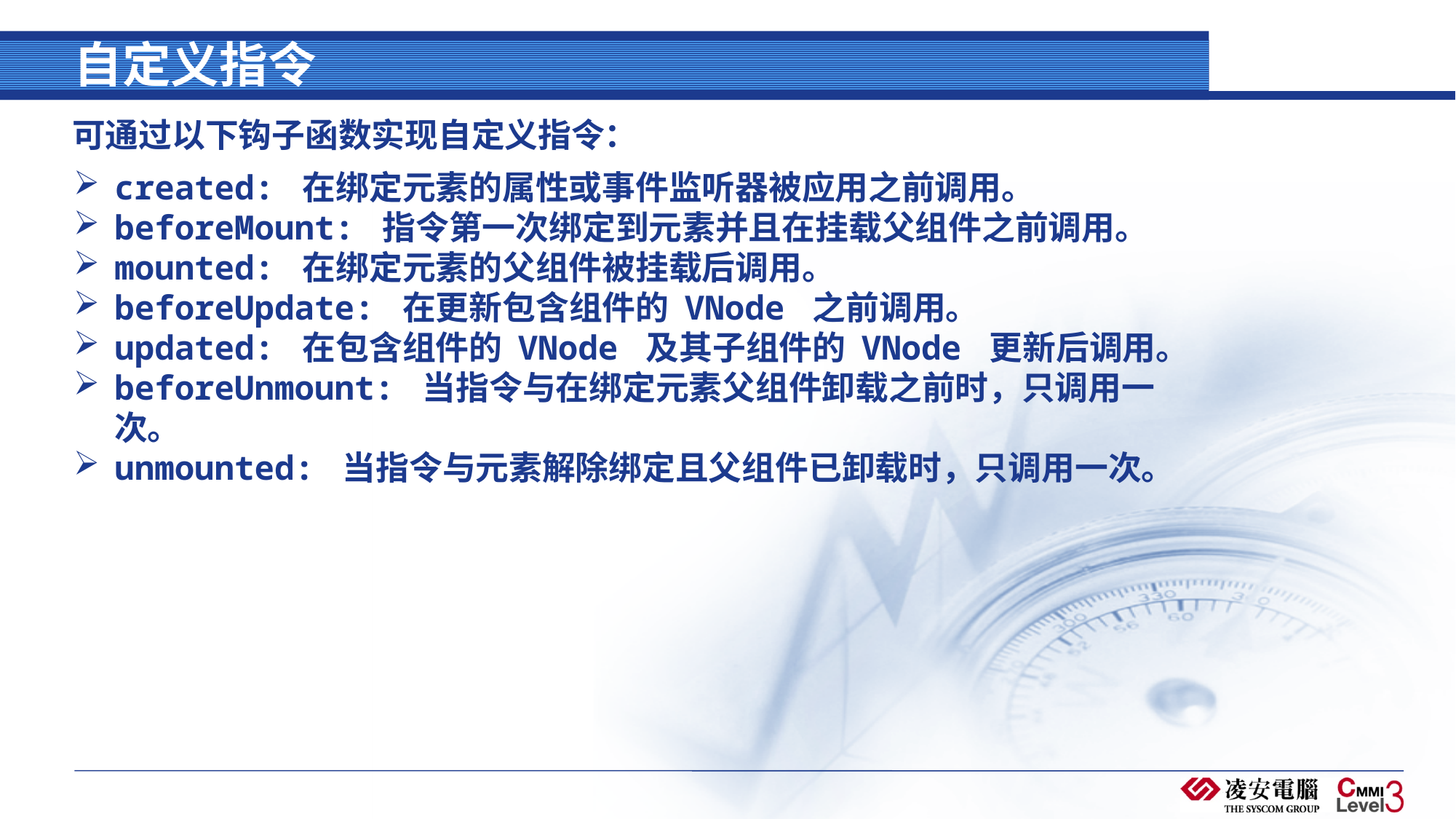

# 自定义指令
可通过以下钩子函数实现自定义指令：
created: 在绑定元素的属性或事件监听器被应用之前调用。
beforeMount: 指令第一次绑定到元素并且在挂载父组件之前调用。
mounted: 在绑定元素的父组件被挂载后调用。
beforeUpdate: 在更新包含组件的 VNode 之前调用。
updated: 在包含组件的 VNode 及其子组件的 VNode 更新后调用。
beforeUnmount: 当指令与在绑定元素父组件卸载之前时，只调用一次。
unmounted: 当指令与元素解除绑定且父组件已卸载时，只调用一次。